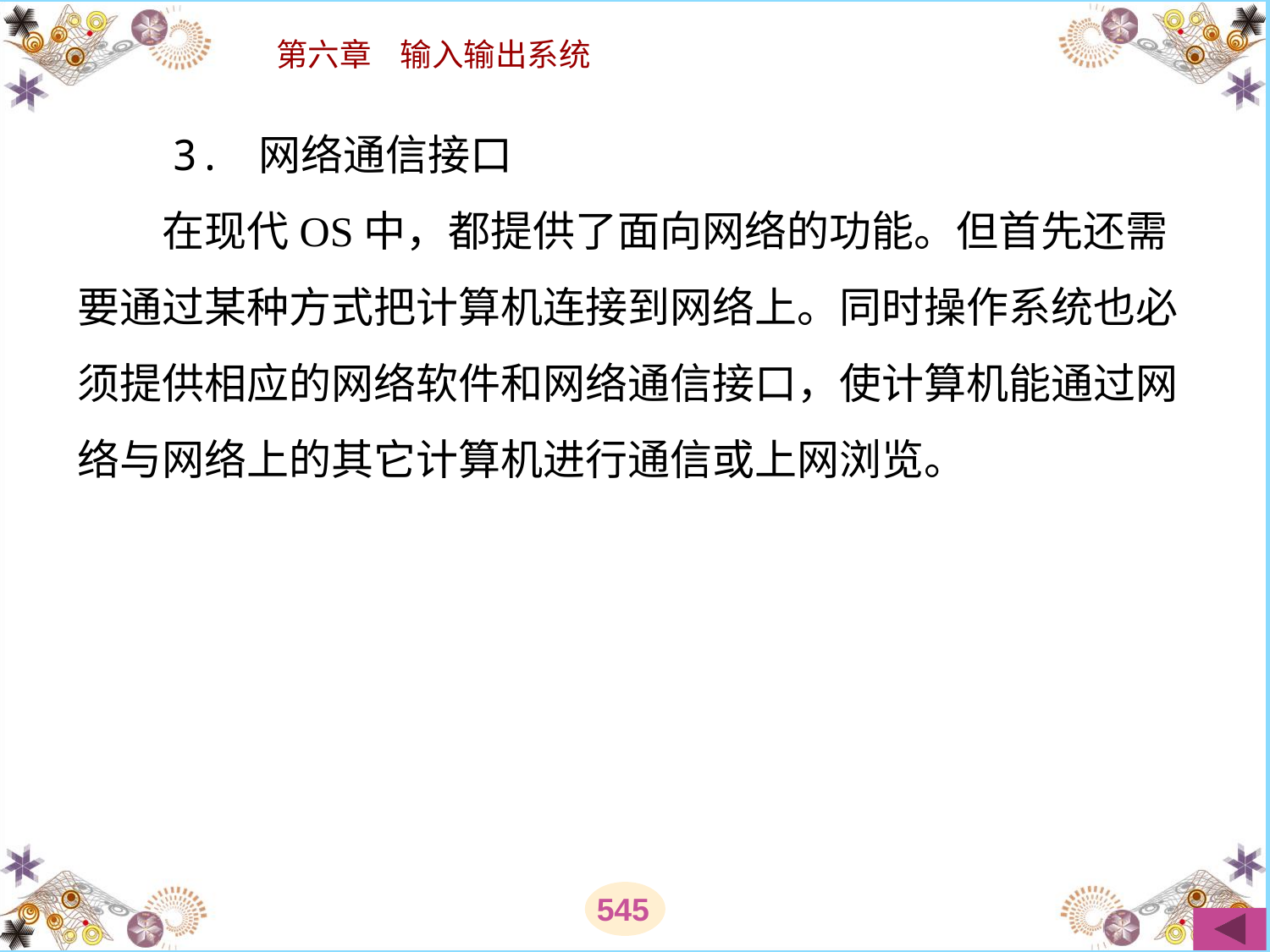

# 3. 网络通信接口 　　在现代OS中，都提供了面向网络的功能。但首先还需要通过某种方式把计算机连接到网络上。同时操作系统也必须提供相应的网络软件和网络通信接口，使计算机能通过网络与网络上的其它计算机进行通信或上网浏览。